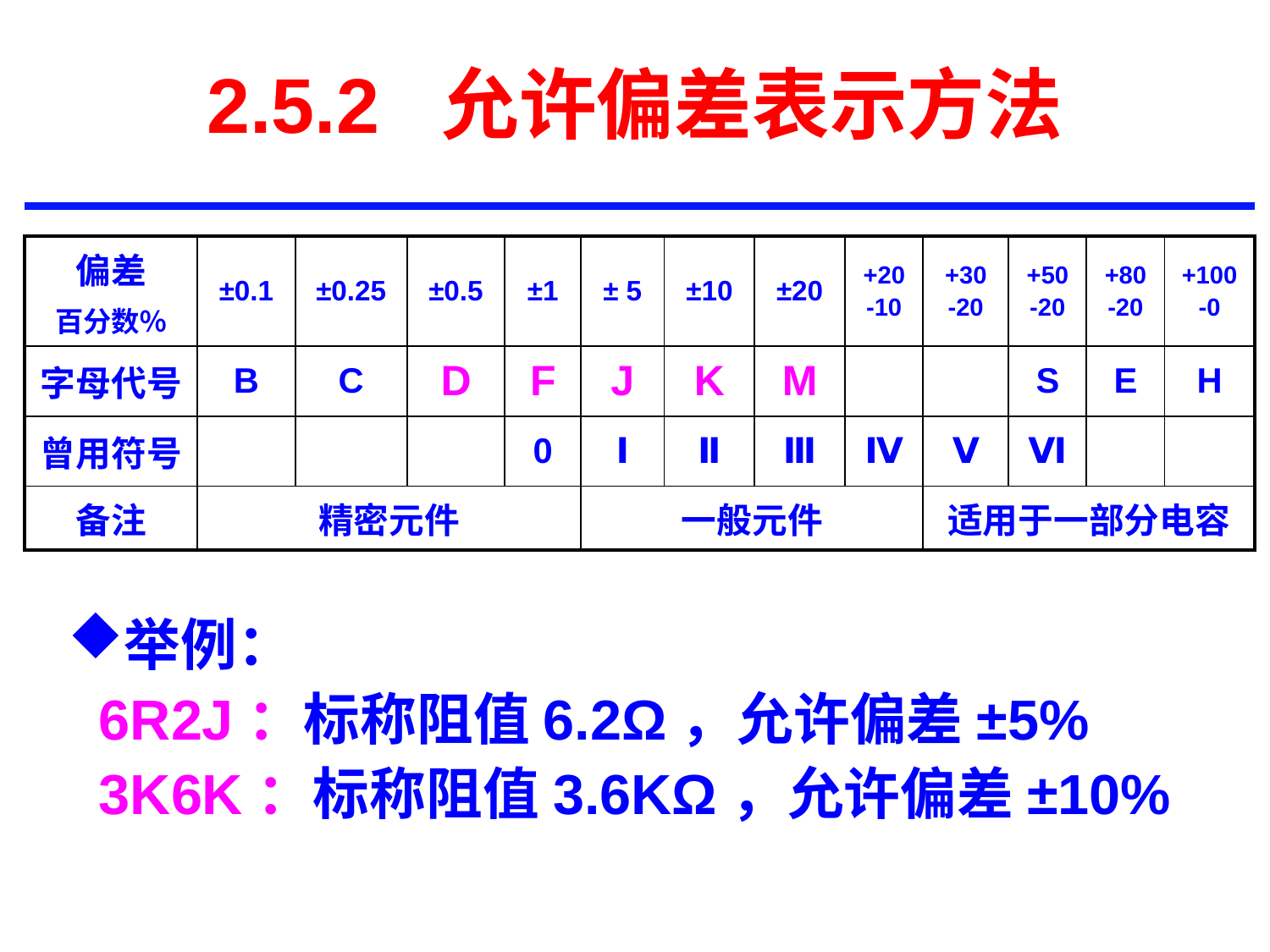

# 2.5.2  允许偏差表示方法
| 偏差 百分数％ | ±0.1 | ±0.25 | ±0.5 | ±1 | ± 5 | ±10 | ±20 | +20 -10 | +30 -20 | +50 -20 | +80 -20 | +100 -0 |
| --- | --- | --- | --- | --- | --- | --- | --- | --- | --- | --- | --- | --- |
| 字母代号 | B | C | D | F | J | K | M |  |  | S | E | H |
| 曾用符号 |  |  |  | 0 | Ⅰ | Ⅱ | Ⅲ | Ⅳ | Ⅴ | Ⅵ |  |  |
| 备注 | 精密元件 |  |  |  | 一般元件 |  |  |  | 适用于一部分电容 |  |  |  |
举例：
  6R2J：标称阻值6.2Ω，允许偏差±5%
  3K6K：标称阻值3.6KΩ，允许偏差±10%